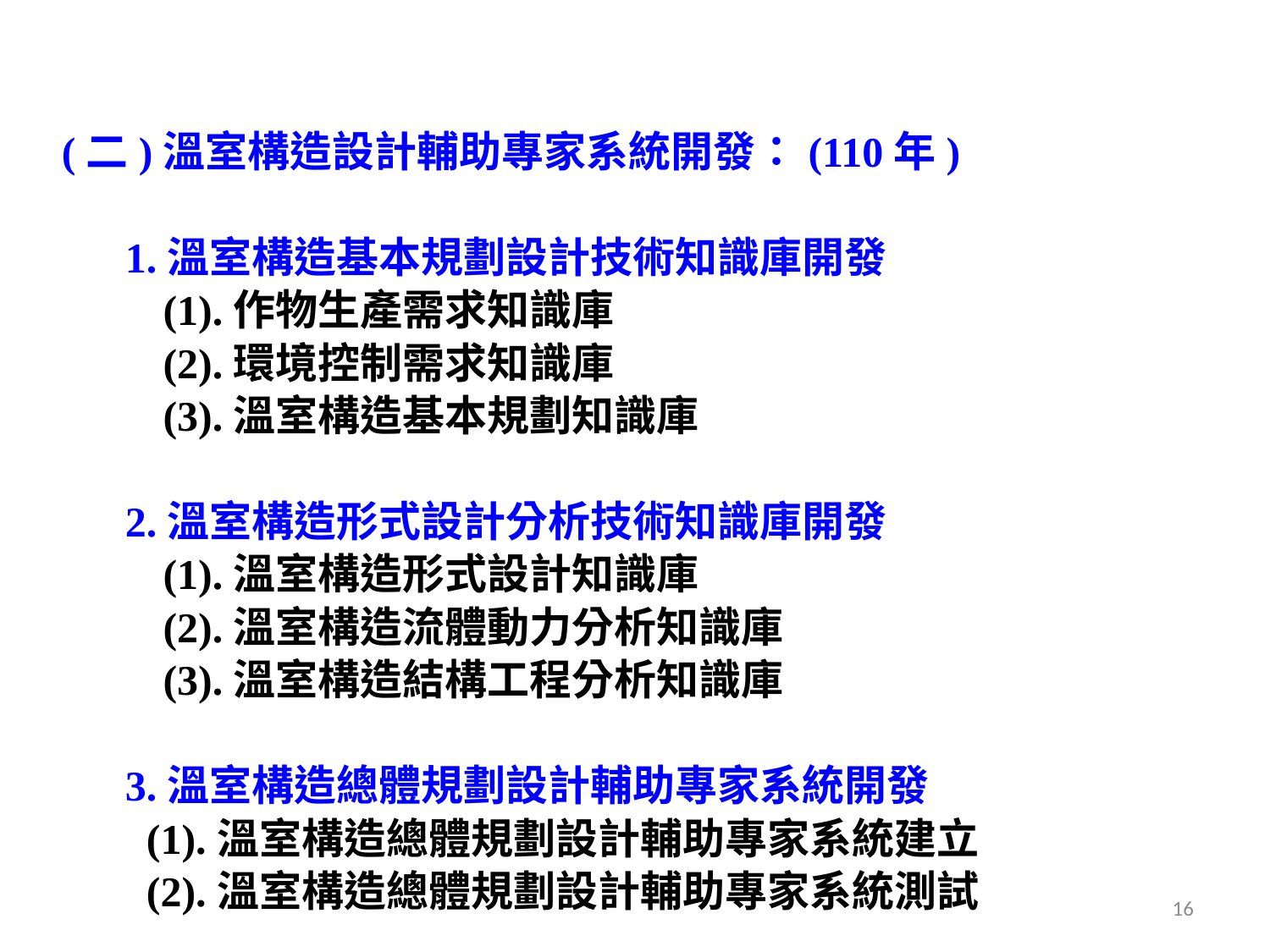

(二)溫室構造設計輔助專家系統開發：(110年)

       1.溫室構造基本規劃設計技術知識庫開發
(1).作物生產需求知識庫
(2).環境控制需求知識庫
(3).溫室構造基本規劃知識庫

       2.溫室構造形式設計分析技術知識庫開發
(1).溫室構造形式設計知識庫
(2).溫室構造流體動力分析知識庫
(3).溫室構造結構工程分析知識庫

       3.溫室構造總體規劃設計輔助專家系統開發
         (1).溫室構造總體規劃設計輔助專家系統建立
         (2).溫室構造總體規劃設計輔助專家系統測試
16